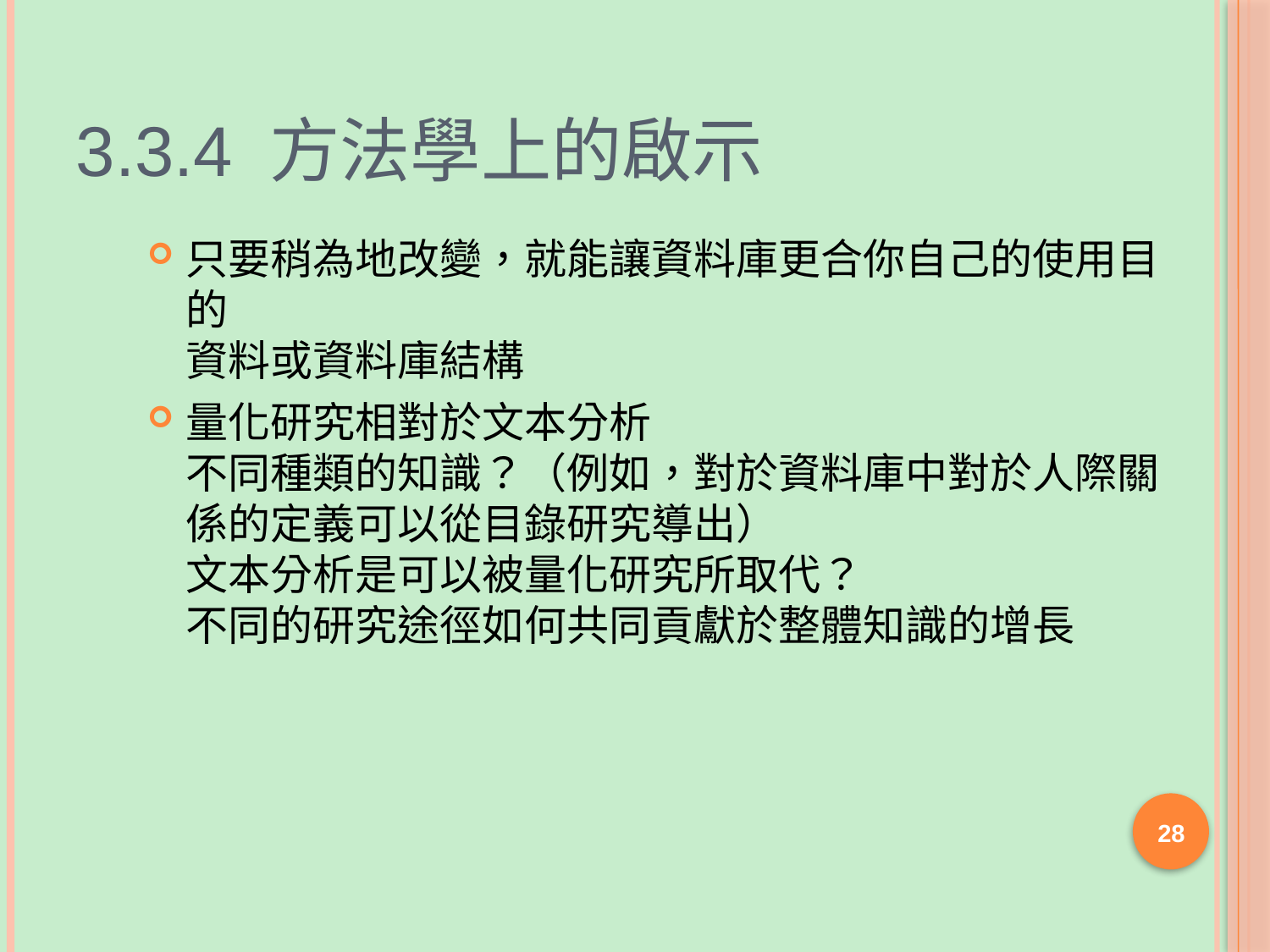

# 3.3.4 方法學上的啟示
只要稍為地改變，就能讓資料庫更合你自己的使用目的
資料或資料庫結構
量化研究相對於文本分析
不同種類的知識？（例如，對於資料庫中對於人際關係的定義可以從目錄研究導出）
文本分析是可以被量化研究所取代？
不同的研究途徑如何共同貢獻於整體知識的增長
28